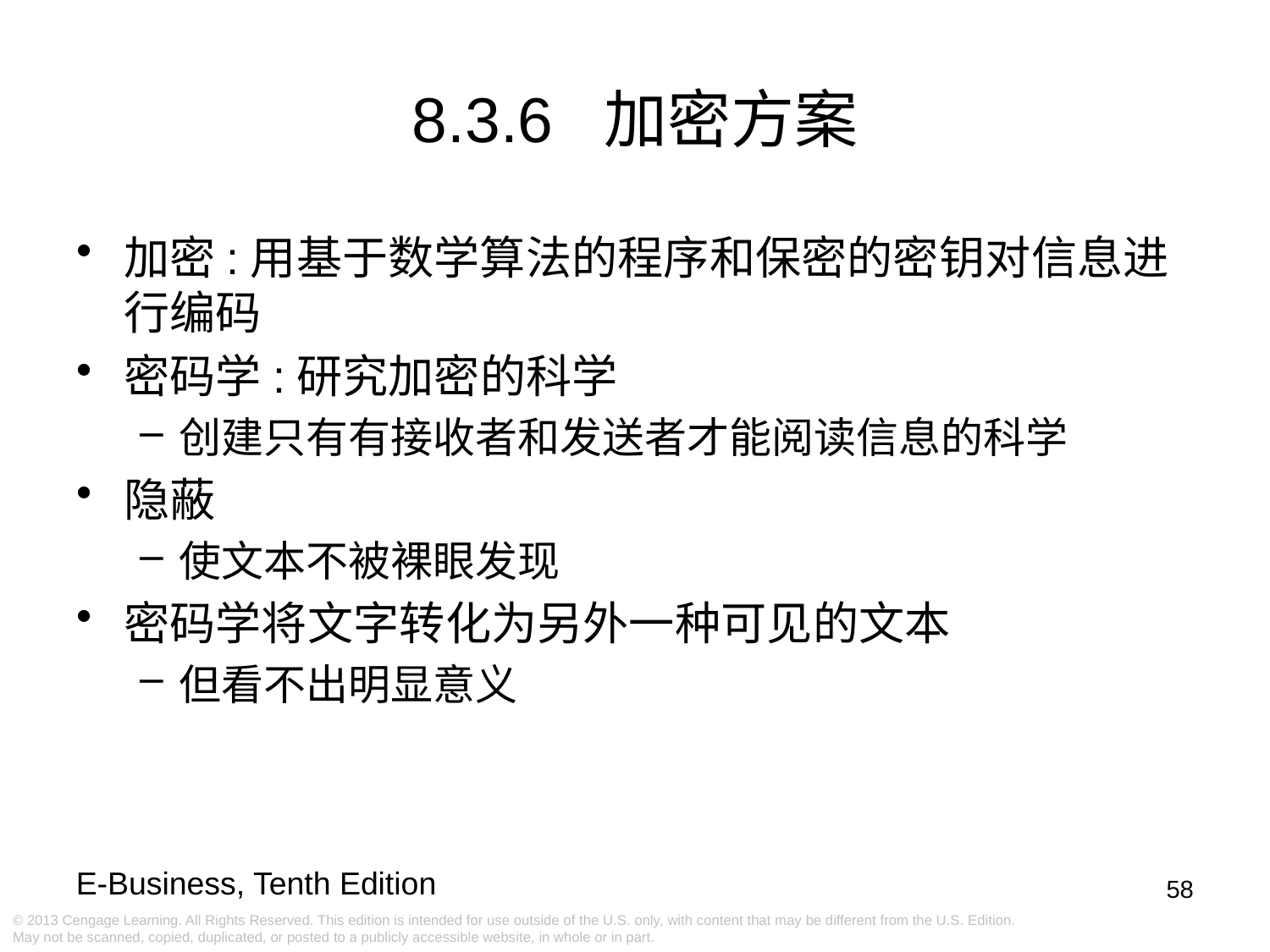

8.3.6  加密方案
加密:用基于数学算法的程序和保密的密钥对信息进行编码
密码学:研究加密的科学
创建只有有接收者和发送者才能阅读信息的科学
隐蔽
使文本不被裸眼发现
密码学将文字转化为另外一种可见的文本
但看不出明显意义
58